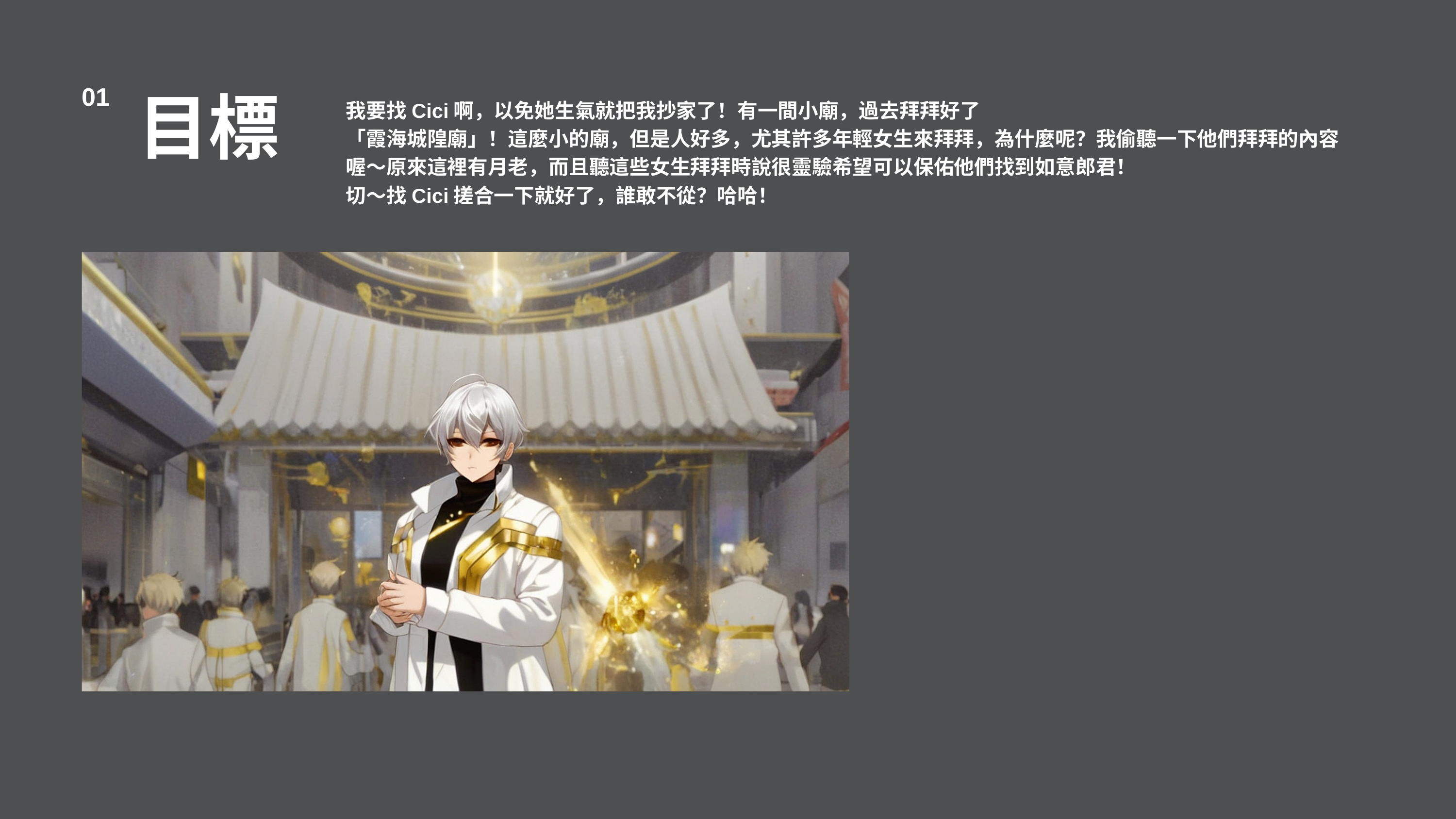

目標
01
我要找Cici啊，以免她生氣就把我抄家了！有一間小廟，過去拜拜好了
「霞海城隍廟」！這麼小的廟，但是人好多，尤其許多年輕女生來拜拜，為什麼呢？我偷聽一下他們拜拜的內容
喔～原來這裡有月老，而且聽這些女生拜拜時說很靈驗希望可以保佑他們找到如意郎君！
切～找Cici搓合一下就好了，誰敢不從？哈哈！